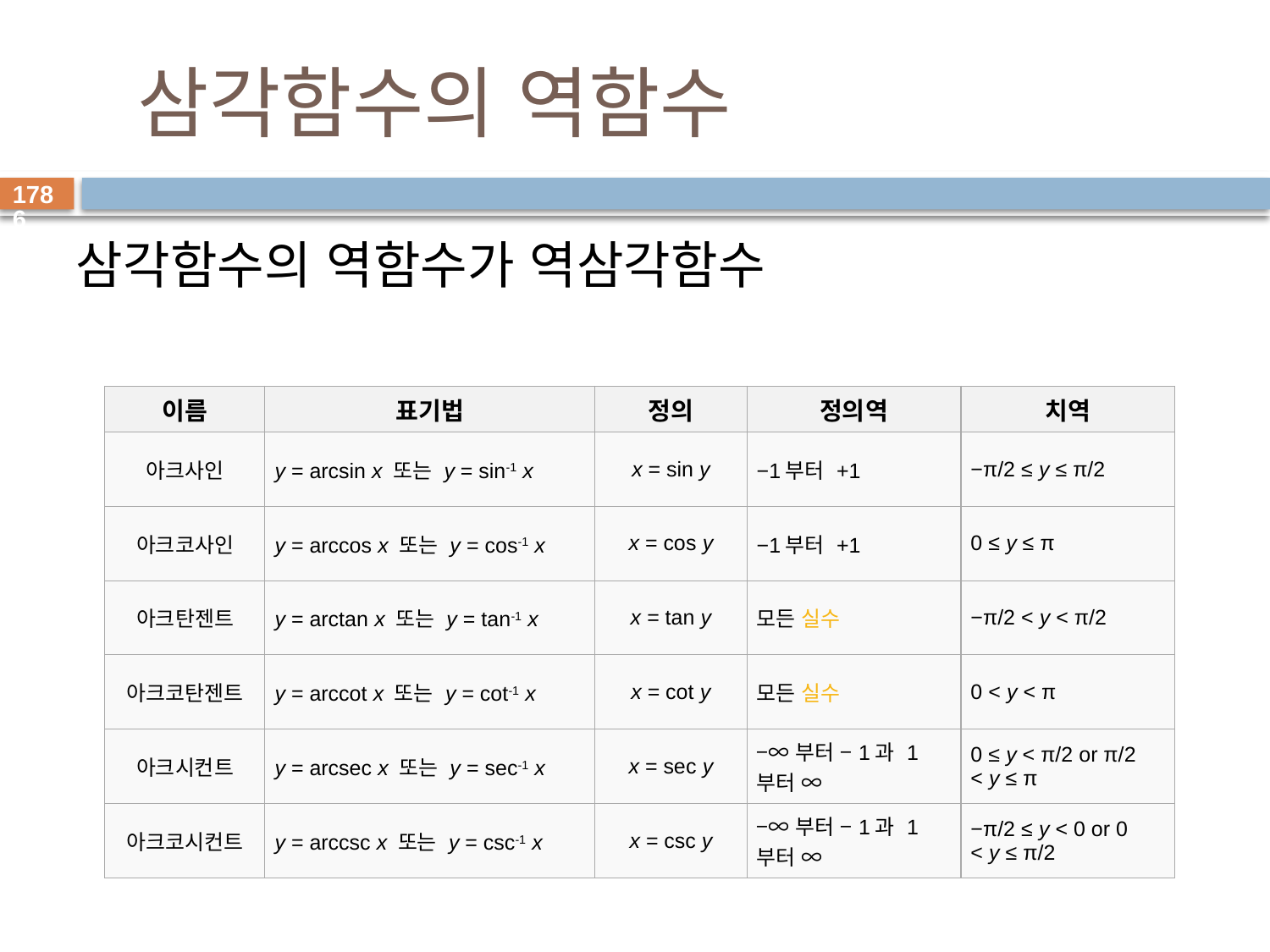

# 삼각함수의 역함수
1786
삼각함수의 역함수가 역삼각함수
| 이름 | 표기법 | 정의 | 정의역 | 치역 |
| --- | --- | --- | --- | --- |
| 아크사인 | y = arcsin x 또는 y = sin-1 x | x = sin y | −1부터 +1 | −π/2 ≤ y ≤ π/2 |
| 아크코사인 | y = arccos x 또는 y = cos-1 x | x = cos y | −1부터 +1 | 0 ≤ y ≤ π |
| 아크탄젠트 | y = arctan x 또는 y = tan-1 x | x = tan y | 모든 실수 | −π/2 < y < π/2 |
| 아크코탄젠트 | y = arccot x 또는 y = cot-1 x | x = cot y | 모든 실수 | 0 < y < π |
| 아크시컨트 | y = arcsec x 또는 y = sec-1 x | x = sec y | −∞부터 −1과 1부터 ∞ | 0 ≤ y < π/2 or π/2 < y ≤ π |
| 아크코시컨트 | y = arccsc x 또는 y = csc-1 x | x = csc y | −∞부터 −1과 1부터 ∞ | −π/2 ≤ y < 0 or 0 < y ≤ π/2 |